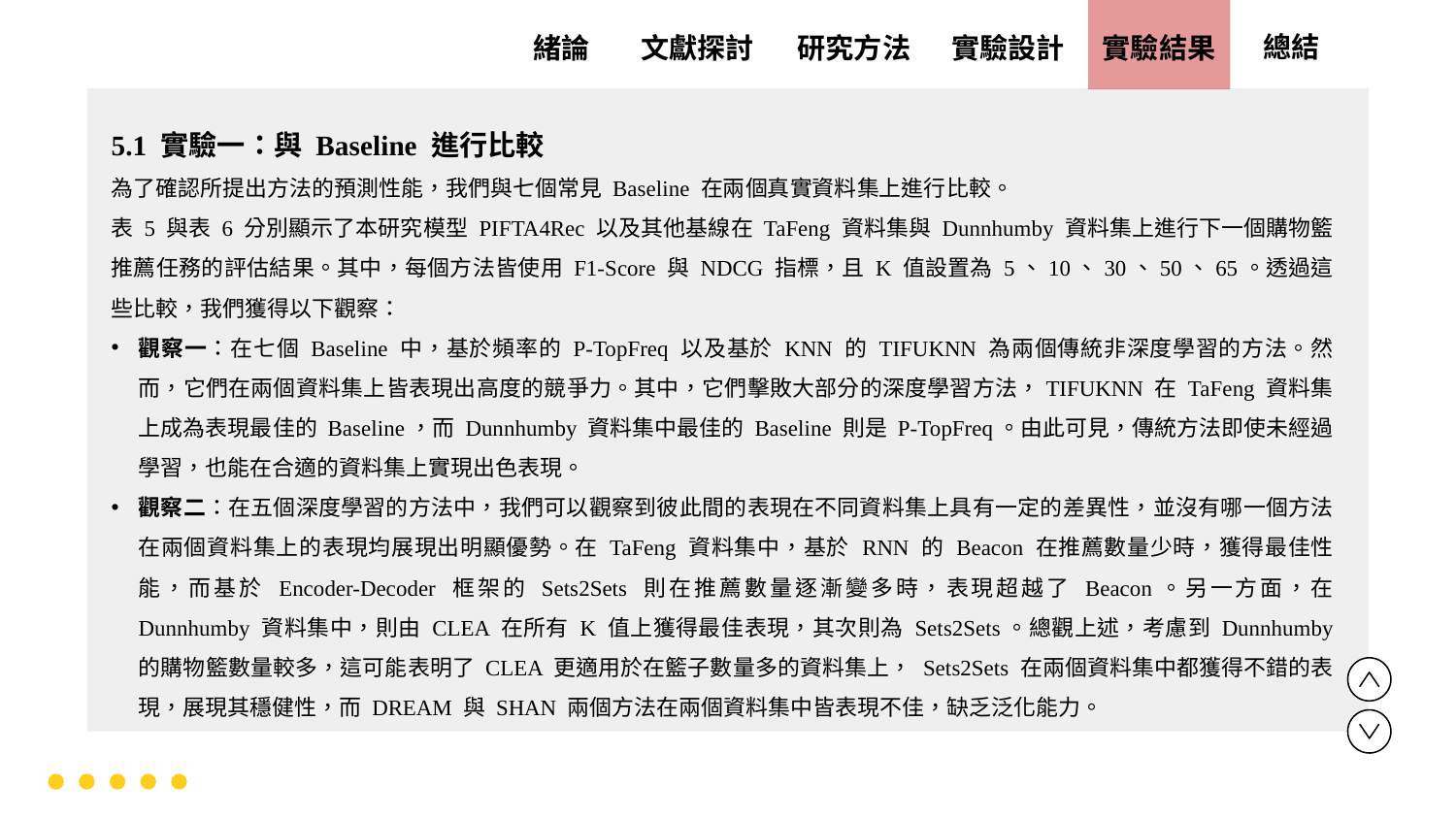

實驗設計
實驗結果
文獻探討
總結
緒論
研究方法
5.1 實驗一：與 Baseline 進行比較
為了確認所提出方法的預測性能，我們與七個常見 Baseline 在兩個真實資料集上進行比較。
表 5 與表 6 分別顯示了本研究模型 PIFTA4Rec 以及其他基線在 TaFeng 資料集與 Dunnhumby 資料集上進行下一個購物籃推薦任務的評估結果。其中，每個方法皆使用 F1-Score 與 NDCG 指標，且 K 值設置為 5、10、30、50、65。透過這些比較，我們獲得以下觀察：
觀察一：在七個 Baseline 中，基於頻率的 P-TopFreq 以及基於 KNN 的 TIFUKNN 為兩個傳統非深度學習的方法。然而，它們在兩個資料集上皆表現出高度的競爭力。其中，它們擊敗大部分的深度學習方法，TIFUKNN 在 TaFeng 資料集上成為表現最佳的 Baseline，而 Dunnhumby 資料集中最佳的 Baseline 則是 P-TopFreq。由此可見，傳統方法即使未經過學習，也能在合適的資料集上實現出色表現。
觀察二：在五個深度學習的方法中，我們可以觀察到彼此間的表現在不同資料集上具有一定的差異性，並沒有哪一個方法在兩個資料集上的表現均展現出明顯優勢。在 TaFeng 資料集中，基於 RNN 的 Beacon 在推薦數量少時，獲得最佳性能，而基於 Encoder-Decoder 框架的 Sets2Sets 則在推薦數量逐漸變多時，表現超越了 Beacon。另一方面，在 Dunnhumby 資料集中，則由 CLEA 在所有 K 值上獲得最佳表現，其次則為 Sets2Sets。總觀上述，考慮到 Dunnhumby 的購物籃數量較多，這可能表明了 CLEA 更適用於在籃子數量多的資料集上， Sets2Sets 在兩個資料集中都獲得不錯的表現，展現其穩健性，而 DREAM 與 SHAN 兩個方法在兩個資料集中皆表現不佳，缺乏泛化能力。